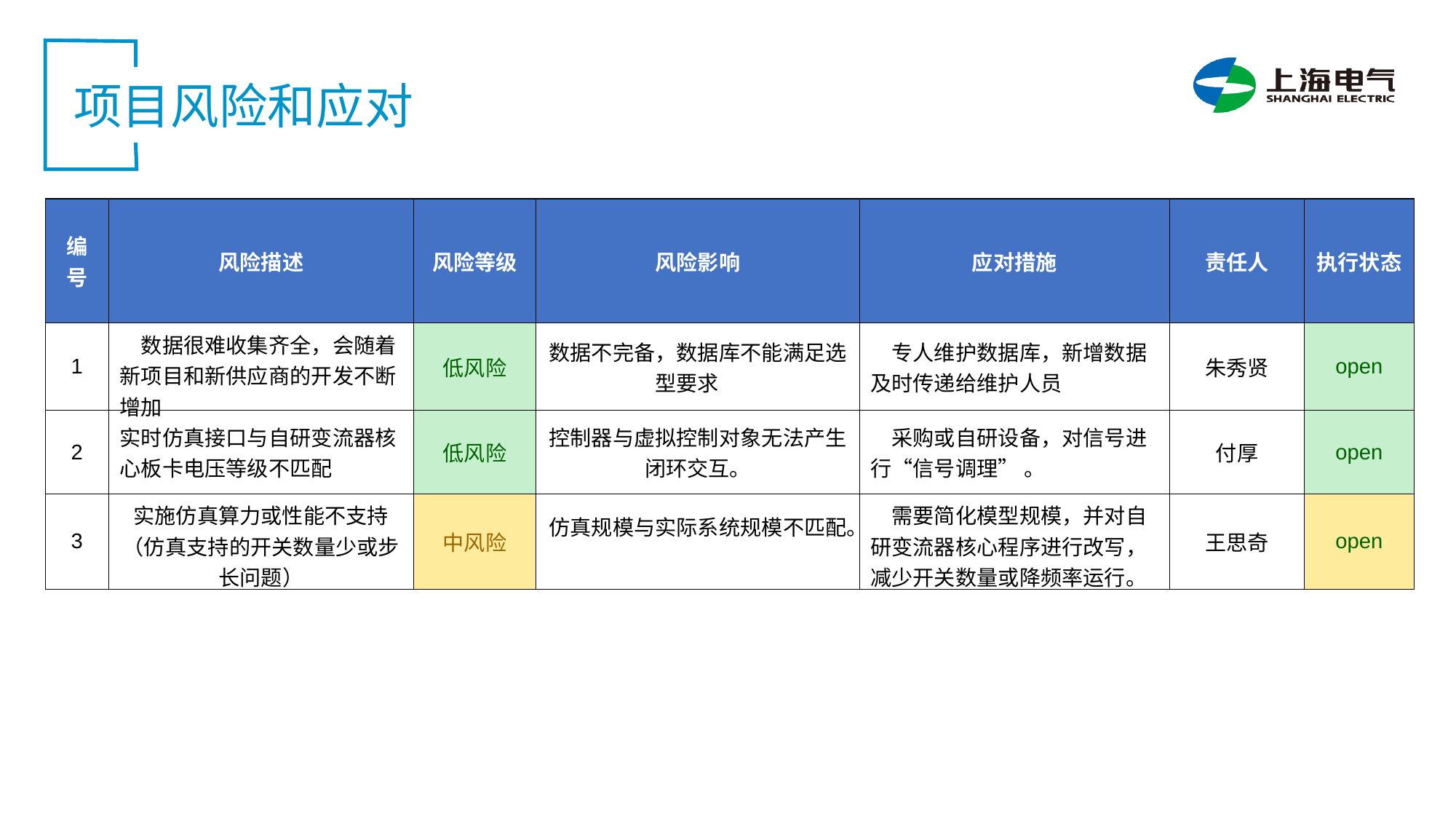

项目风险和应对
| 编号 | 风险描述 | 风险等级 | 风险影响 | 应对措施 | 责任人 | 执行状态 |
| --- | --- | --- | --- | --- | --- | --- |
| 1 | 数据很难收集齐全，会随着新项目和新供应商的开发不断增加 | 低风险 | 数据不完备，数据库不能满足选型要求 | 专人维护数据库，新增数据及时传递给维护人员 | 朱秀贤 | open |
| 2 | 实时仿真接口与自研变流器核心板卡电压等级不匹配 | 低风险 | 控制器与虚拟控制对象无法产生闭环交互。 | 采购或自研设备，对信号进行“信号调理” 。 | 付厚 | open |
| 3 | 实施仿真算力或性能不支持（仿真支持的开关数量少或步长问题） | 中风险 | 仿真规模与实际系统规模不匹配。 | 需要简化模型规模，并对自研变流器核心程序进行改写，减少开关数量或降频率运行。 | 王思奇 | open |